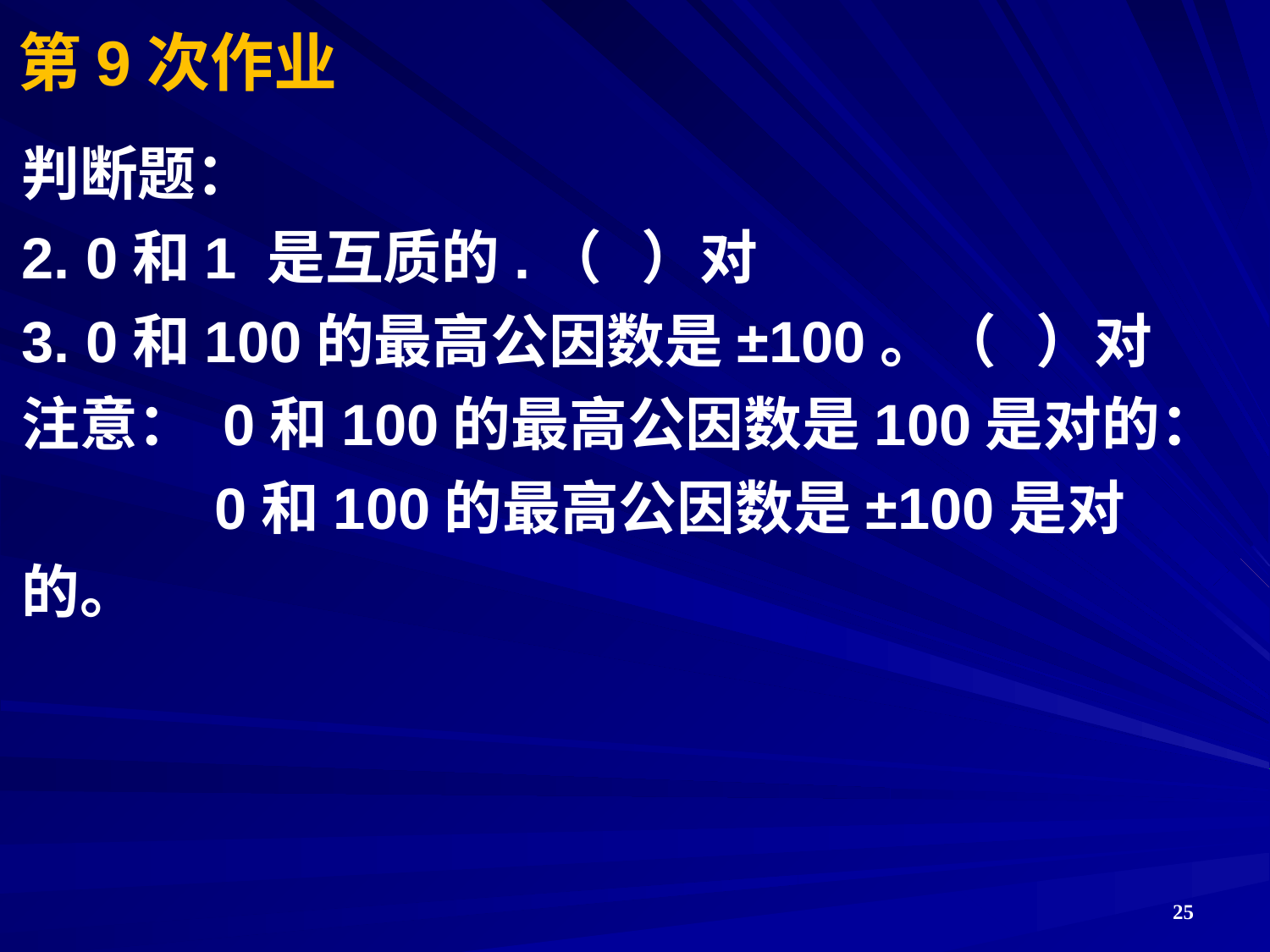

# 第9次作业
判断题：
2. 0和1 是互质的.（   ）对
3. 0和100的最高公因数是±100。（   ）对
注意： 0和100的最高公因数是100是对的：
            0和100的最高公因数是±100是对的。

25